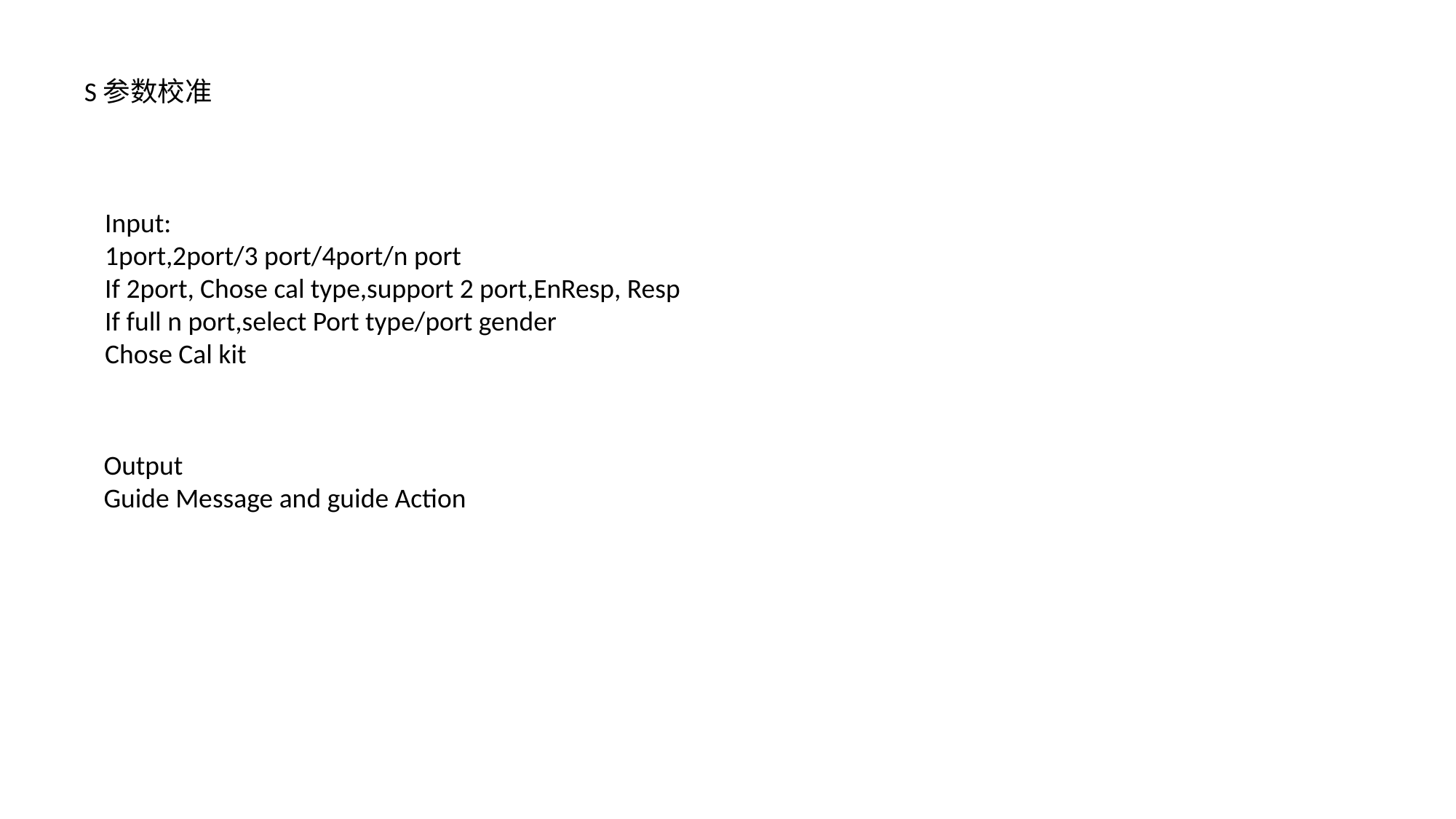

S参数校准
Input:
1port,2port/3 port/4port/n port
If 2port, Chose cal type,support 2 port,EnResp, Resp
If full n port,select Port type/port gender
Chose Cal kit
Output
Guide Message and guide Action